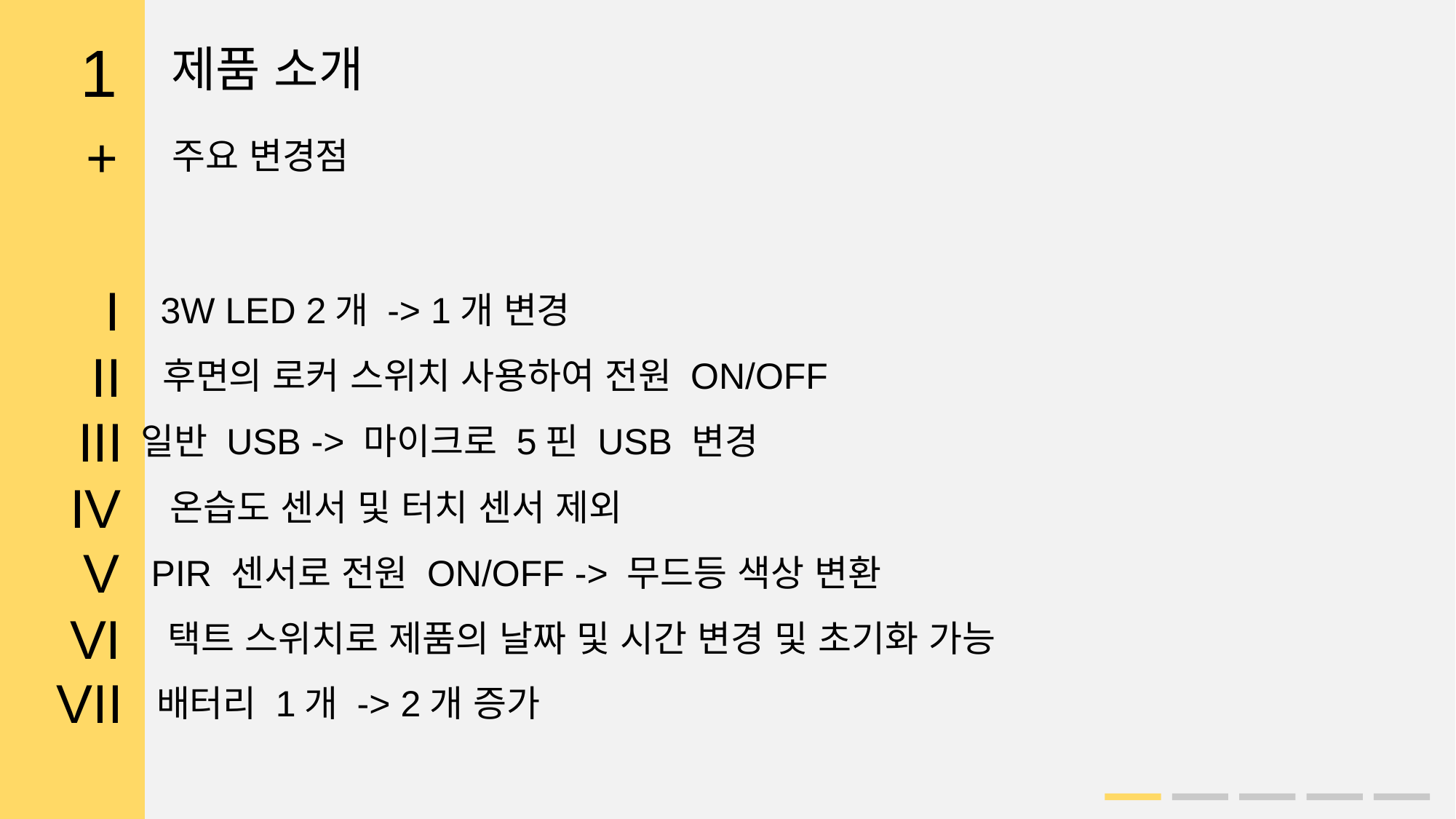

1
제품 소개
+
주요 변경점
I
3W LED 2개 -> 1개 변경
II
후면의 로커 스위치 사용하여 전원 ON/OFF
III
일반 USB -> 마이크로 5핀 USB 변경
IV
온습도 센서 및 터치 센서 제외
V
PIR 센서로 전원 ON/OFF -> 무드등 색상 변환
VI
택트 스위치로 제품의 날짜 및 시간 변경 및 초기화 가능
VII
배터리 1개 -> 2개 증가